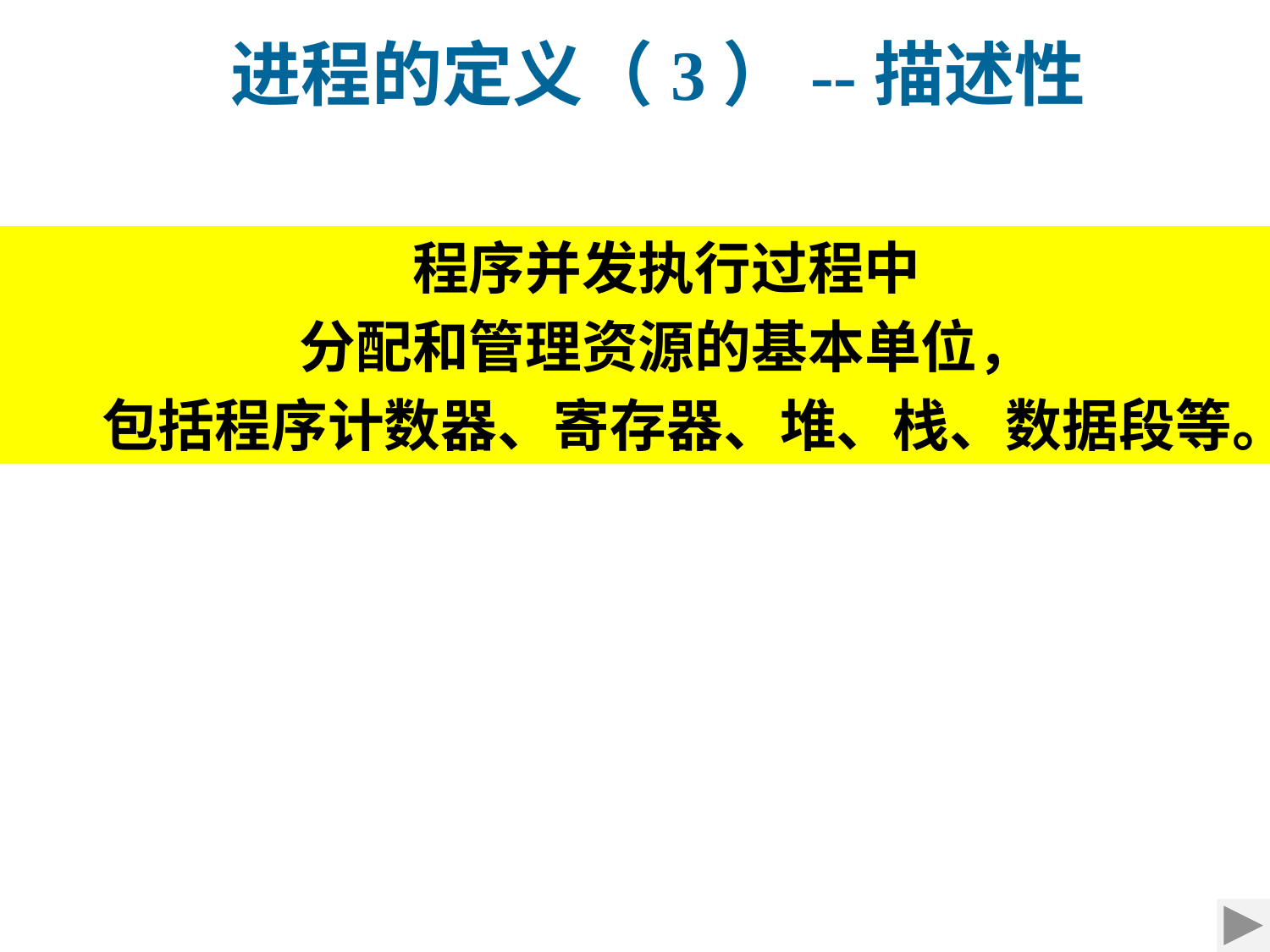

进程的定义（3）--描述性
程序并发执行过程中
分配和管理资源的基本单位，
包括程序计数器、寄存器、堆、栈、数据段等。